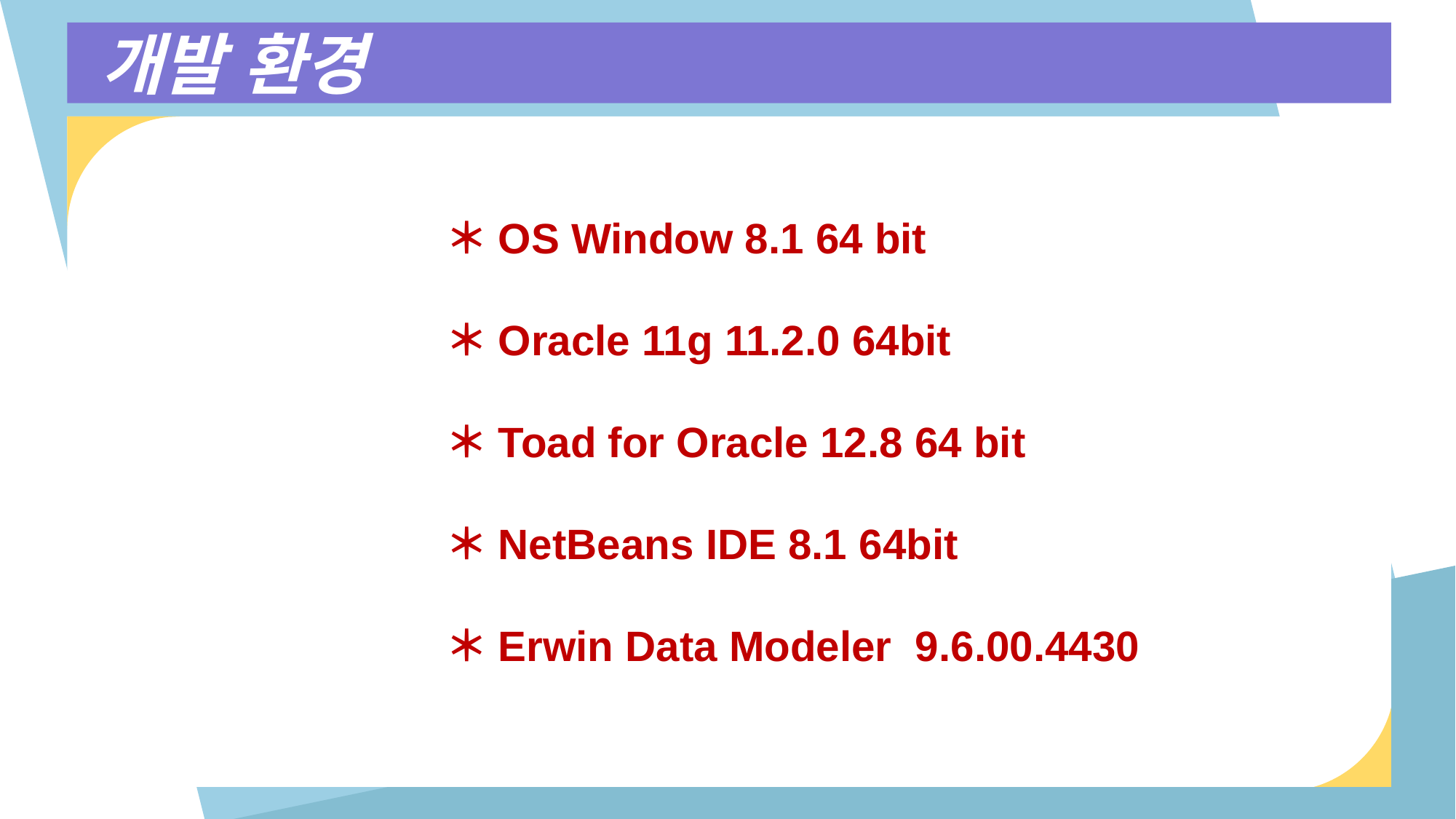

개발 환경

＊OS Window 8.1 64 bit

＊Oracle 11g 11.2.0 64bit

＊Toad for Oracle 12.8 64 bit

＊NetBeans IDE 8.1 64bit

＊Erwin Data Modeler  9.6.00.4430